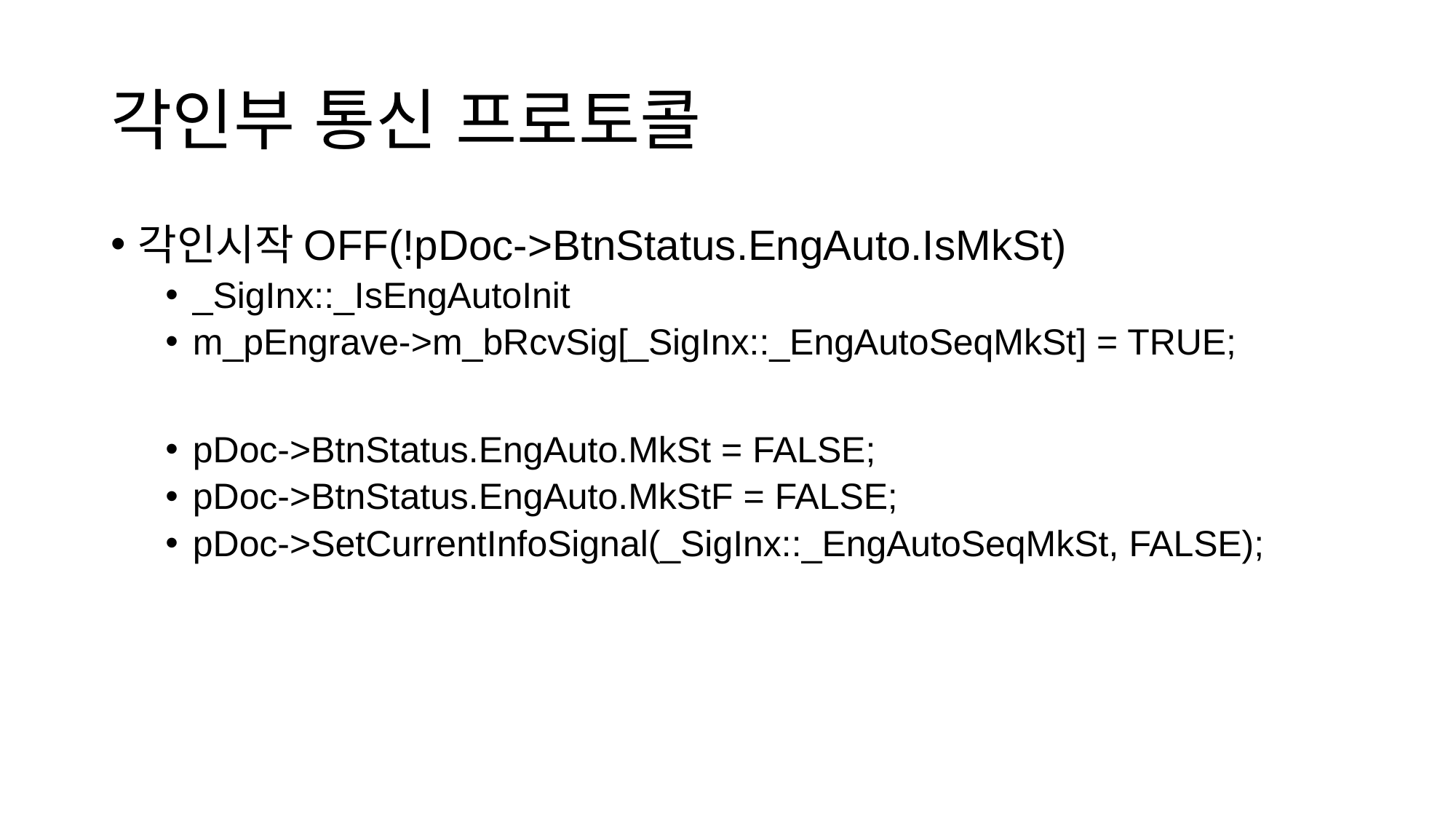

# 각인부 통신 프로토콜
각인시작OFF(!pDoc->BtnStatus.EngAuto.IsMkSt)
_SigInx::_IsEngAutoInit
m_pEngrave->m_bRcvSig[_SigInx::_EngAutoSeqMkSt] = TRUE;

pDoc->BtnStatus.EngAuto.MkSt = FALSE;
pDoc->BtnStatus.EngAuto.MkStF = FALSE;
pDoc->SetCurrentInfoSignal(_SigInx::_EngAutoSeqMkSt, FALSE);